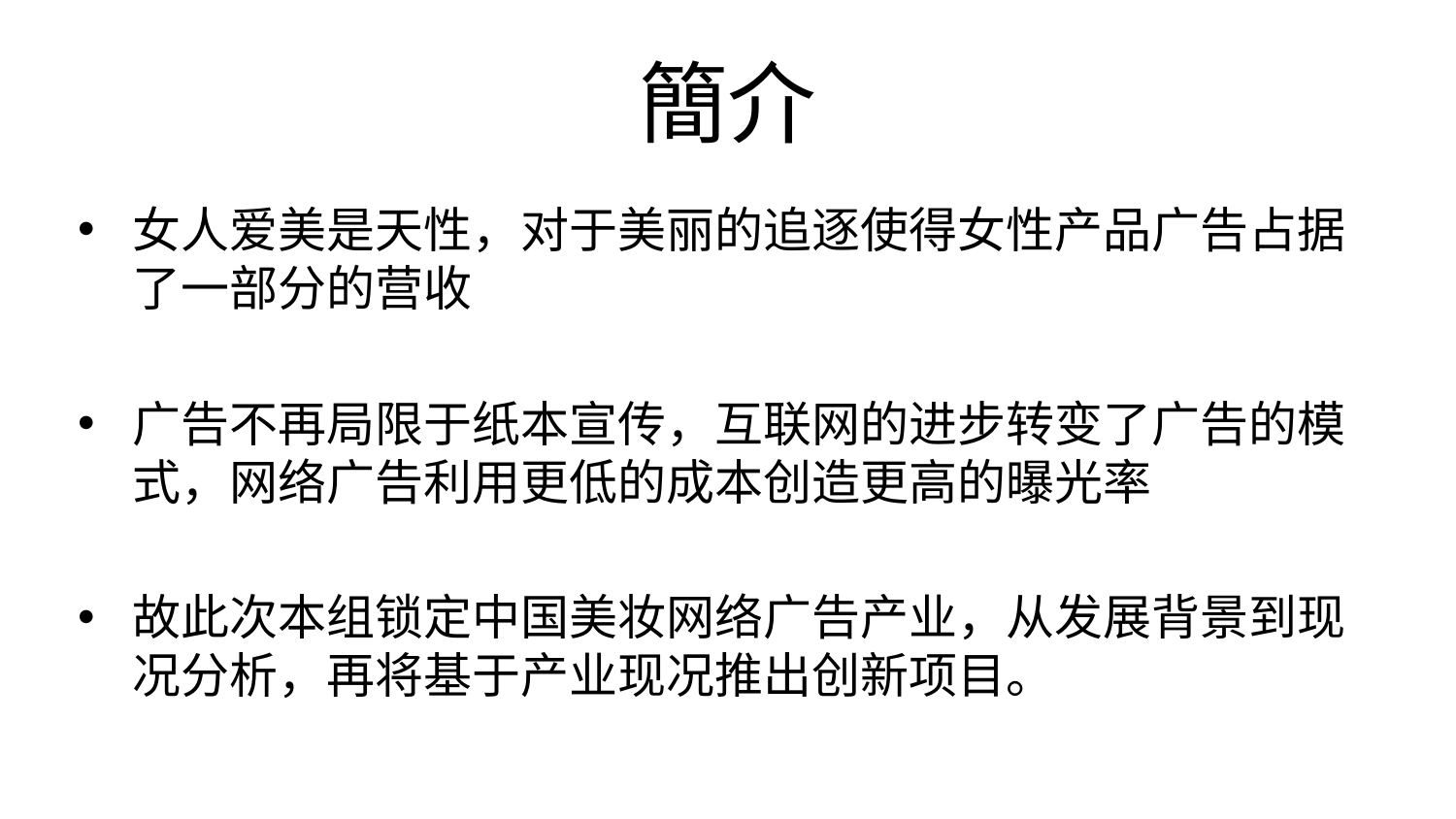

# 簡介
女人爱美是天性，对于美丽的追逐使得女性产品广告占据了一部分的营收

广告不再局限于纸本宣传，互联网的进步转变了广告的模式，网络广告利用更低的成本创造更高的曝光率

故此次本组锁定中国美妆网络广告产业，从发展背景到现况分析，再将基于产业现况推出创新项目。